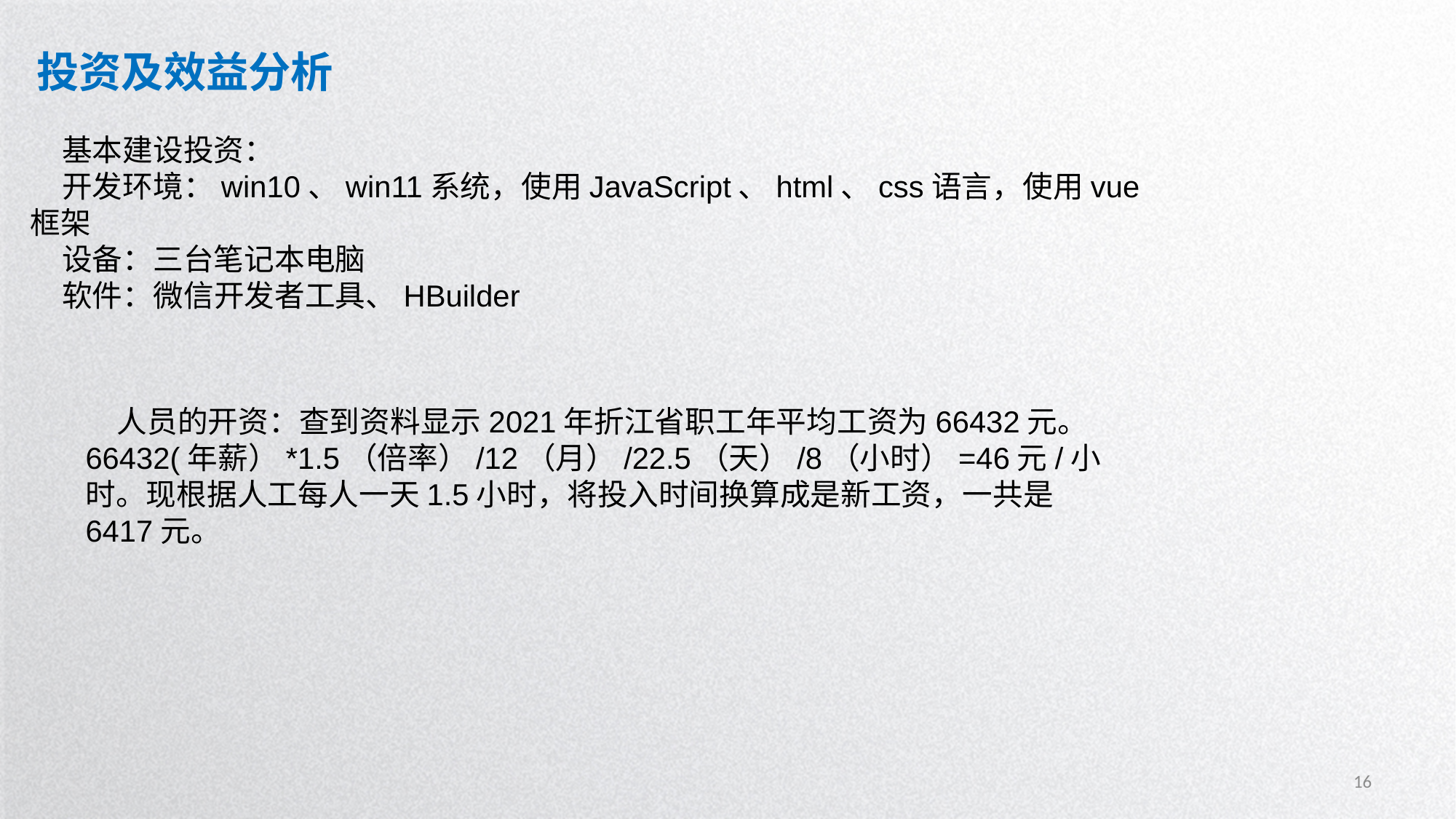

投资及效益分析
基本建设投资：
开发环境：win10、win11系统，使用JavaScript、html、css语言，使用vue框架
设备：三台笔记本电脑
软件：微信开发者工具、HBuilder
人员的开资：查到资料显示2021年折江省职工年平均工资为66432元。66432(年薪）*1.5（倍率）/12（月）/22.5（天）/8（小时）=46元/小时。现根据人工每人一天1.5小时，将投入时间换算成是新工资，一共是6417元。
16